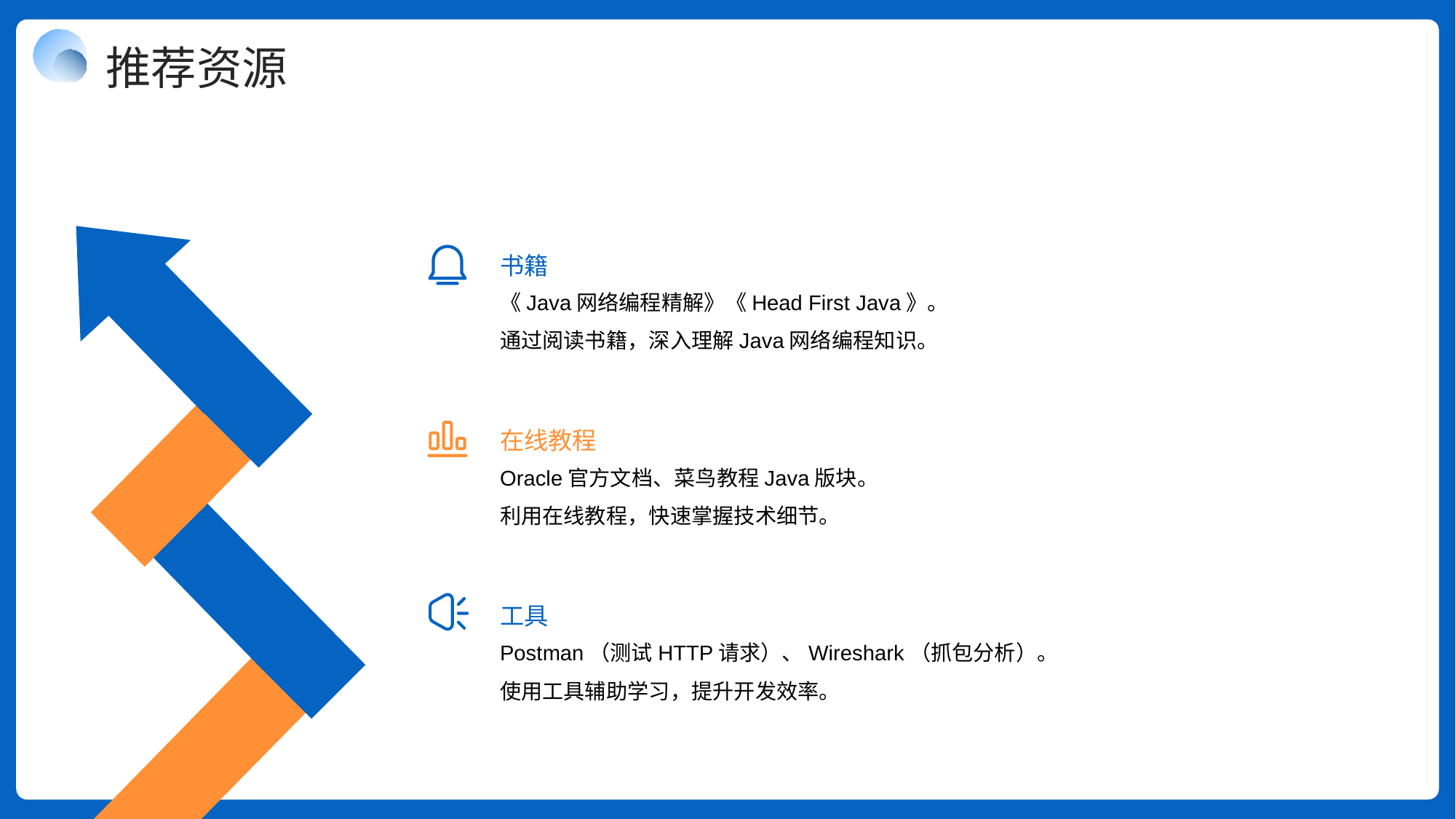

推荐资源

书籍

《Java网络编程精解》《Head First Java》。
通过阅读书籍，深入理解Java网络编程知识。

在线教程

Oracle官方文档、菜鸟教程Java版块。
利用在线教程，快速掌握技术细节。

工具

Postman（测试HTTP请求）、Wireshark（抓包分析）。
使用工具辅助学习，提升开发效率。